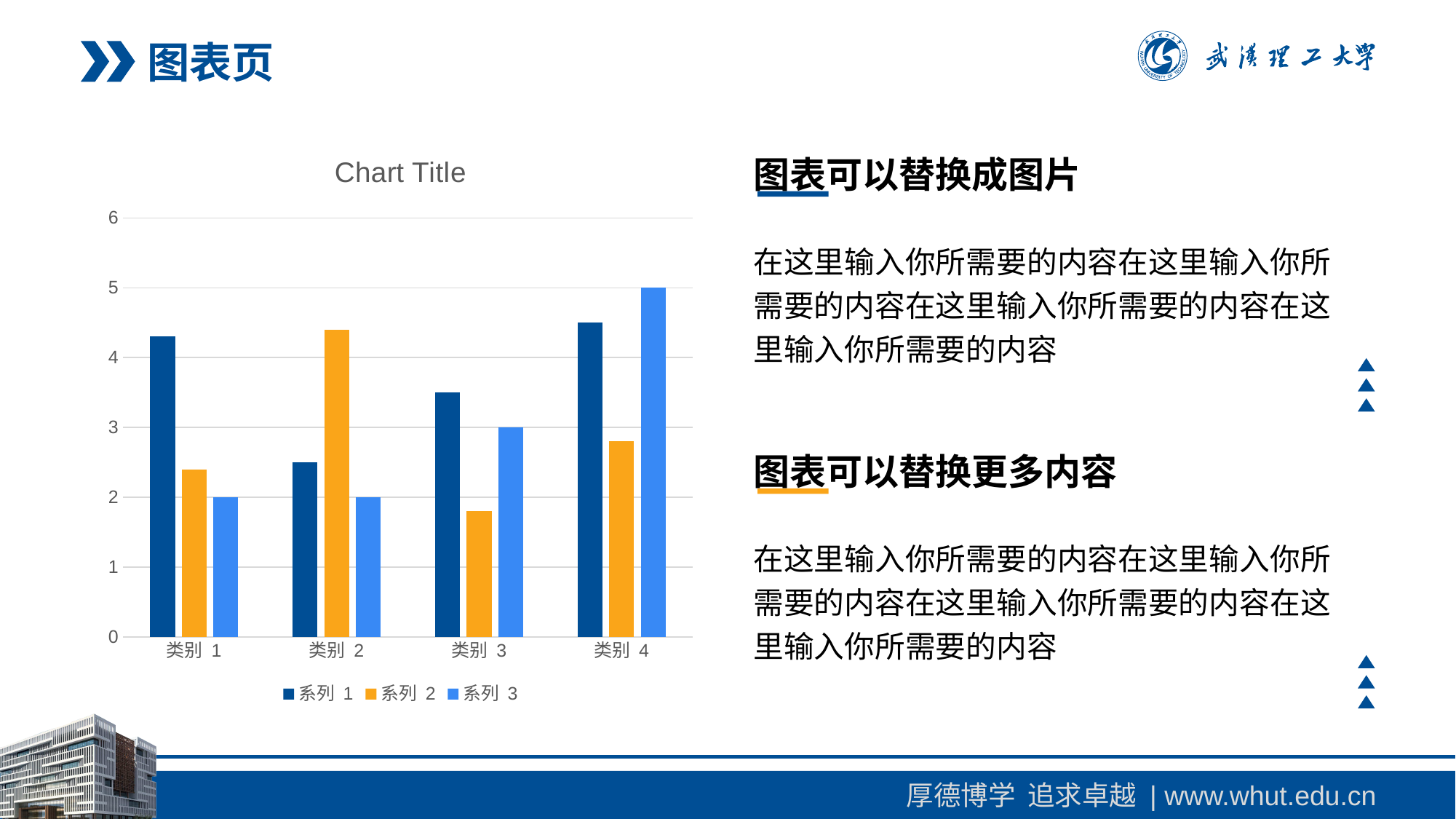

图表页

### Chart:

| Category | 系列 1 | 系列 2 | 系列 3 |
|---|---|---|---|
| 类别 1 | 4.3 | 2.4 | 2.0 |
| 类别 2 | 2.5 | 4.4 | 2.0 |
| 类别 3 | 3.5 | 1.8 | 3.0 |
| 类别 4 | 4.5 | 2.8 | 5.0 |
图表可以替换成图片
在这里输入你所需要的内容在这里输入你所需要的内容在这里输入你所需要的内容在这里输入你所需要的内容
图表可以替换更多内容
在这里输入你所需要的内容在这里输入你所需要的内容在这里输入你所需要的内容在这里输入你所需要的内容